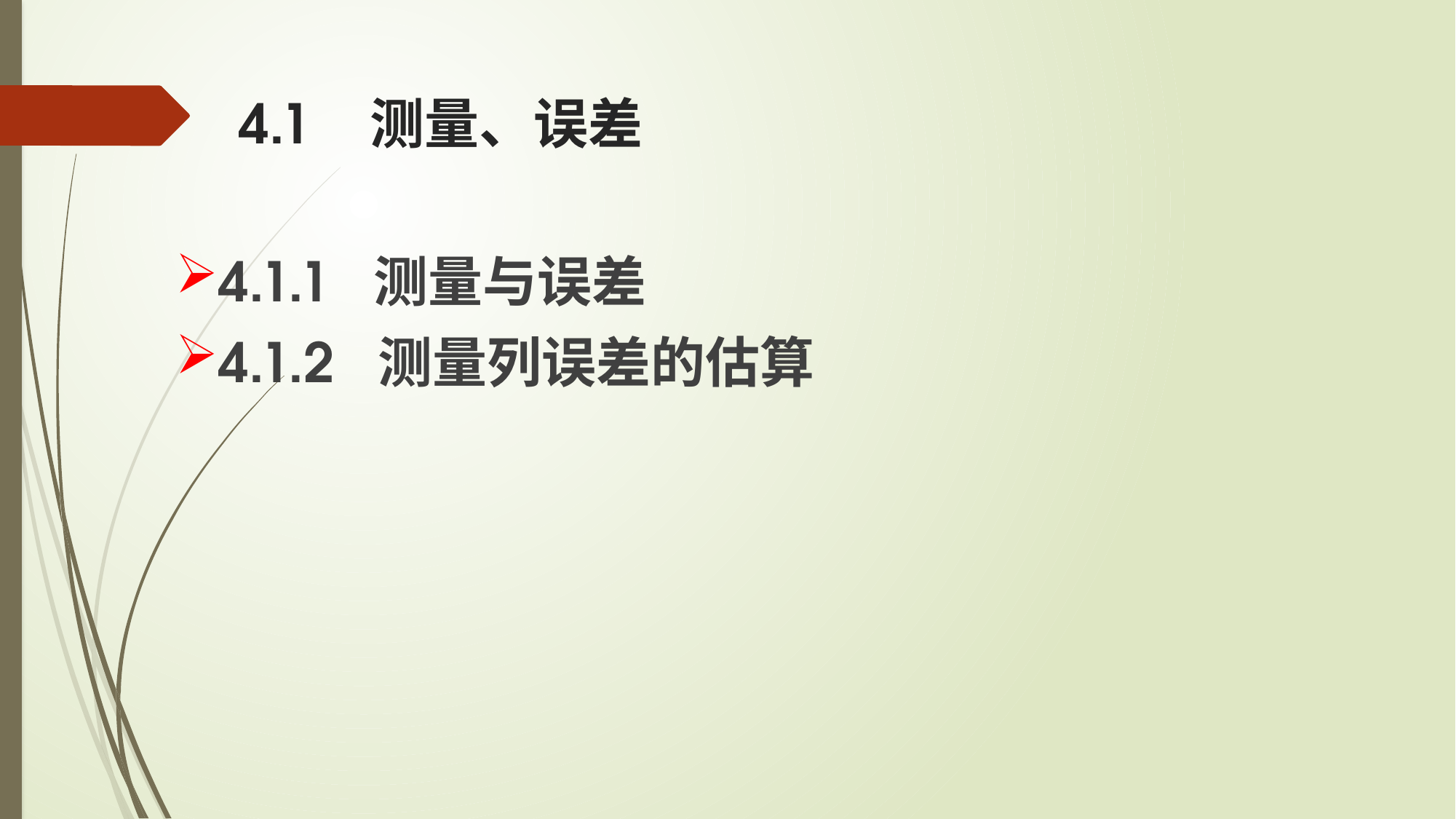

# 4.1   测量、误差
4.1.1  测量与误差
4.1.2  测量列误差的估算